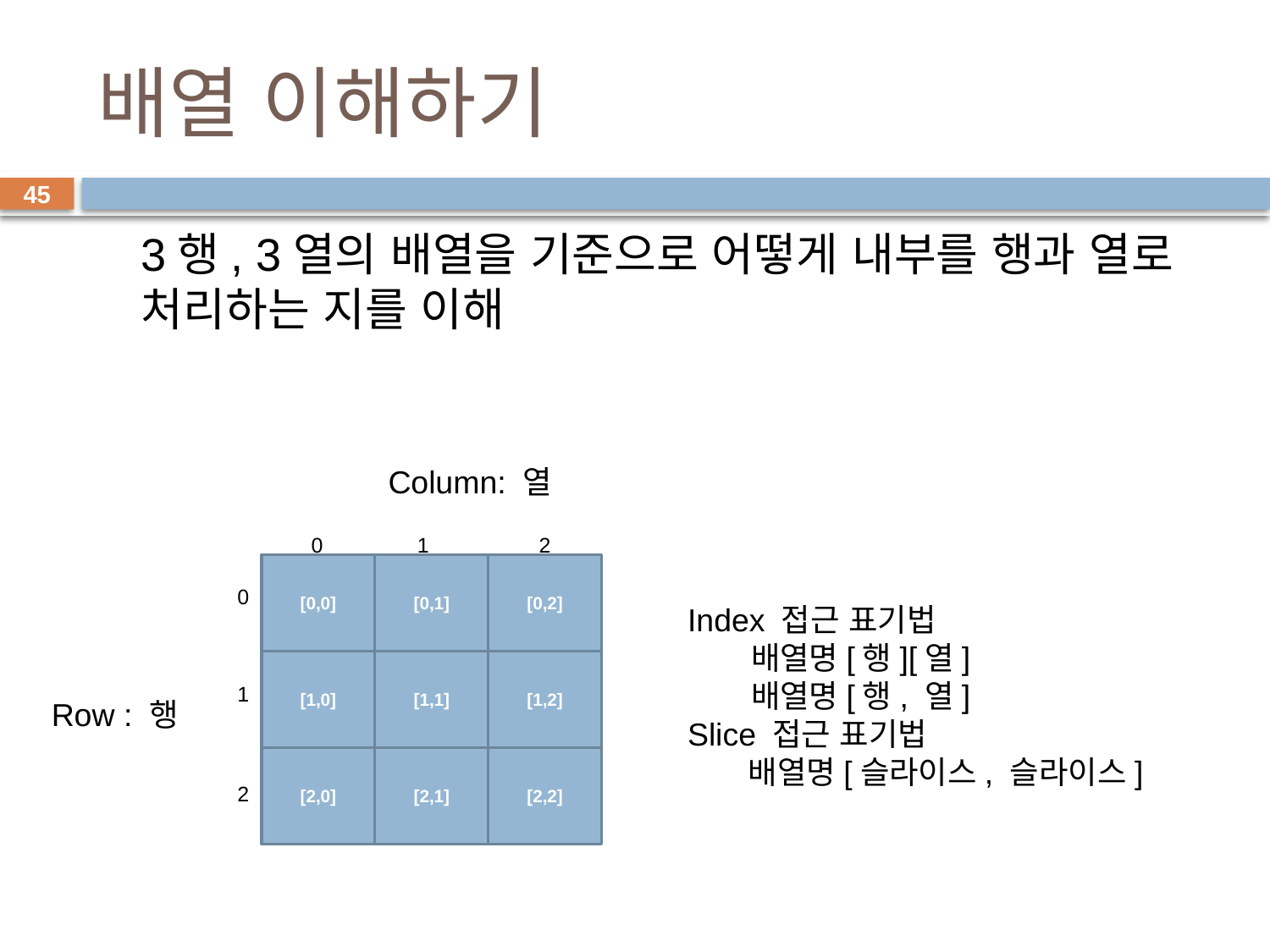

# 배열 이해하기
45
3행, 3열의 배열을 기준으로 어떻게 내부를 행과 열로 처리하는 지를 이해
Column: 열
0
1
2
[0,0]
[0,1]
[0,2]
[1,0]
[1,1]
[1,2]
[2,0]
[2,1]
[2,2]
0
Index 접근 표기법
배열명[행][열]
배열명[행, 열]
Slice 접근 표기법
      배열명[슬라이스, 슬라이스]
1
Row : 행
2